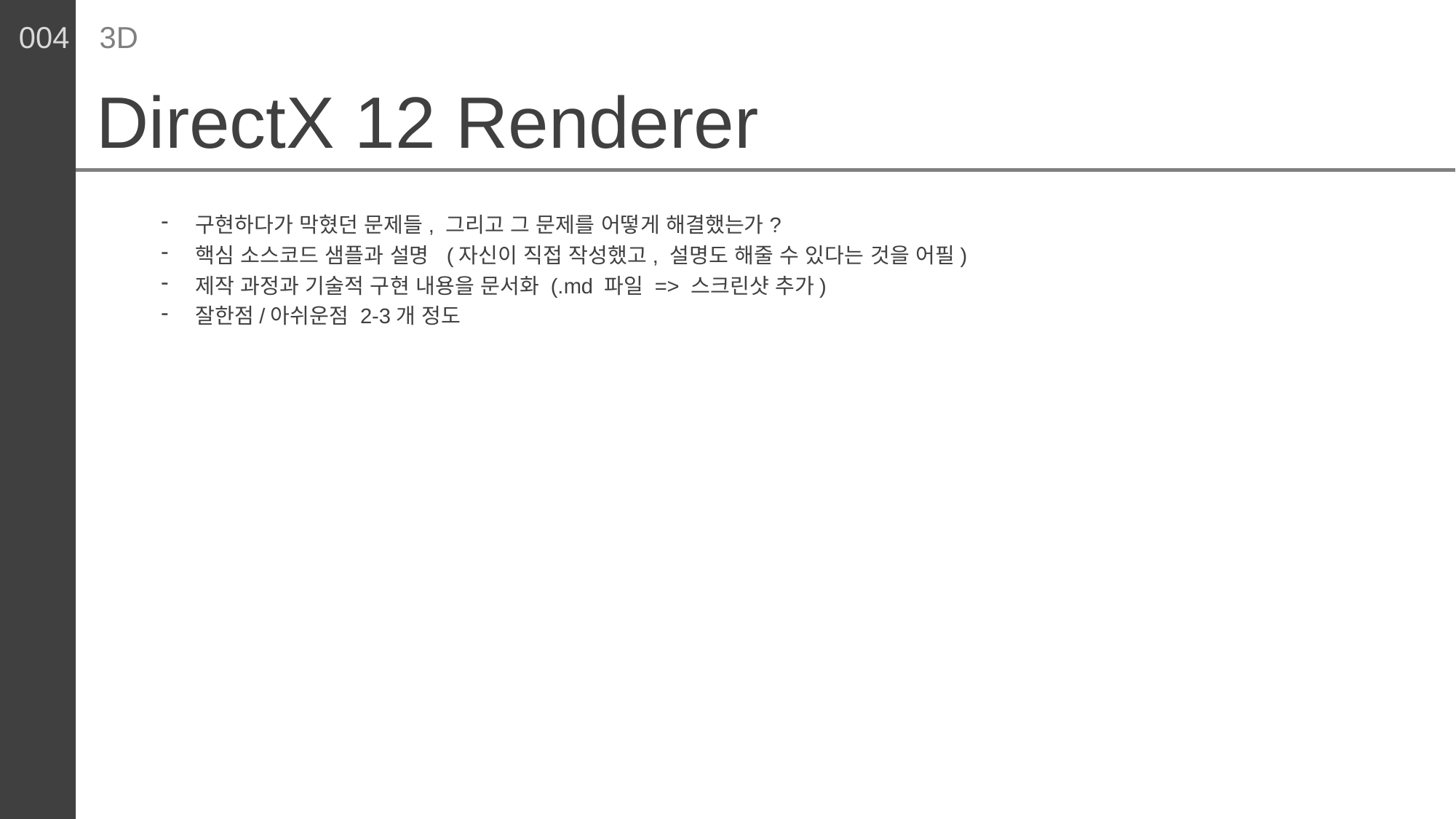

004
3D
DirectX 12 Renderer
구현하다가 막혔던 문제들, 그리고 그 문제를 어떻게 해결했는가?
핵심 소스코드 샘플과 설명  (자신이 직접 작성했고, 설명도 해줄 수 있다는 것을 어필)
제작 과정과 기술적 구현 내용을 문서화 (.md 파일 => 스크린샷 추가)
잘한점/아쉬운점 2-3개 정도